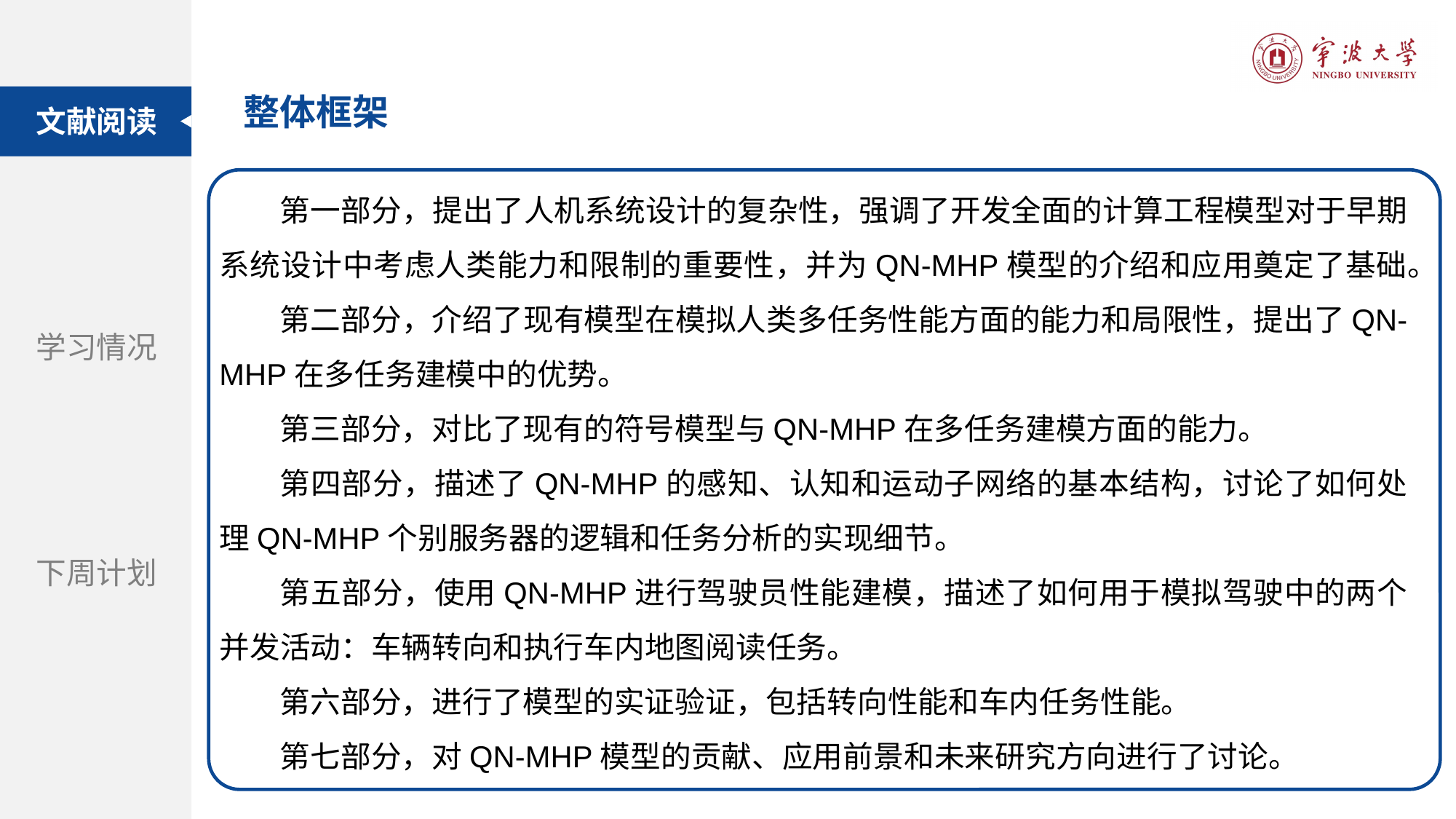

整体框架

文献阅读
第一部分，提出了人机系统设计的复杂性，强调了开发全面的计算工程模型对于早期系统设计中考虑人类能力和限制的重要性，并为QN-MHP模型的介绍和应用奠定了基础。
第二部分，介绍了现有模型在模拟人类多任务性能方面的能力和局限性，提出了QN-MHP在多任务建模中的优势。
第三部分，对比了现有的符号模型与QN-MHP在多任务建模方面的能力。
第四部分，描述了QN-MHP的感知、认知和运动子网络的基本结构，讨论了如何处理QN-MHP个别服务器的逻辑和任务分析的实现细节。
第五部分，使用QN-MHP进行驾驶员性能建模，描述了如何用于模拟驾驶中的两个并发活动：车辆转向和执行车内地图阅读任务。
第六部分，进行了模型的实证验证，包括转向性能和车内任务性能。
第七部分，对QN-MHP模型的贡献、应用前景和未来研究方向进行了讨论。

题目：自动驾驶汽车和街道设计：使用虚拟现实实验探索中央分隔带在提高行人过街安全性方面的作用
学习情况
期刊：Accident Analysis and Prevention
下周计划